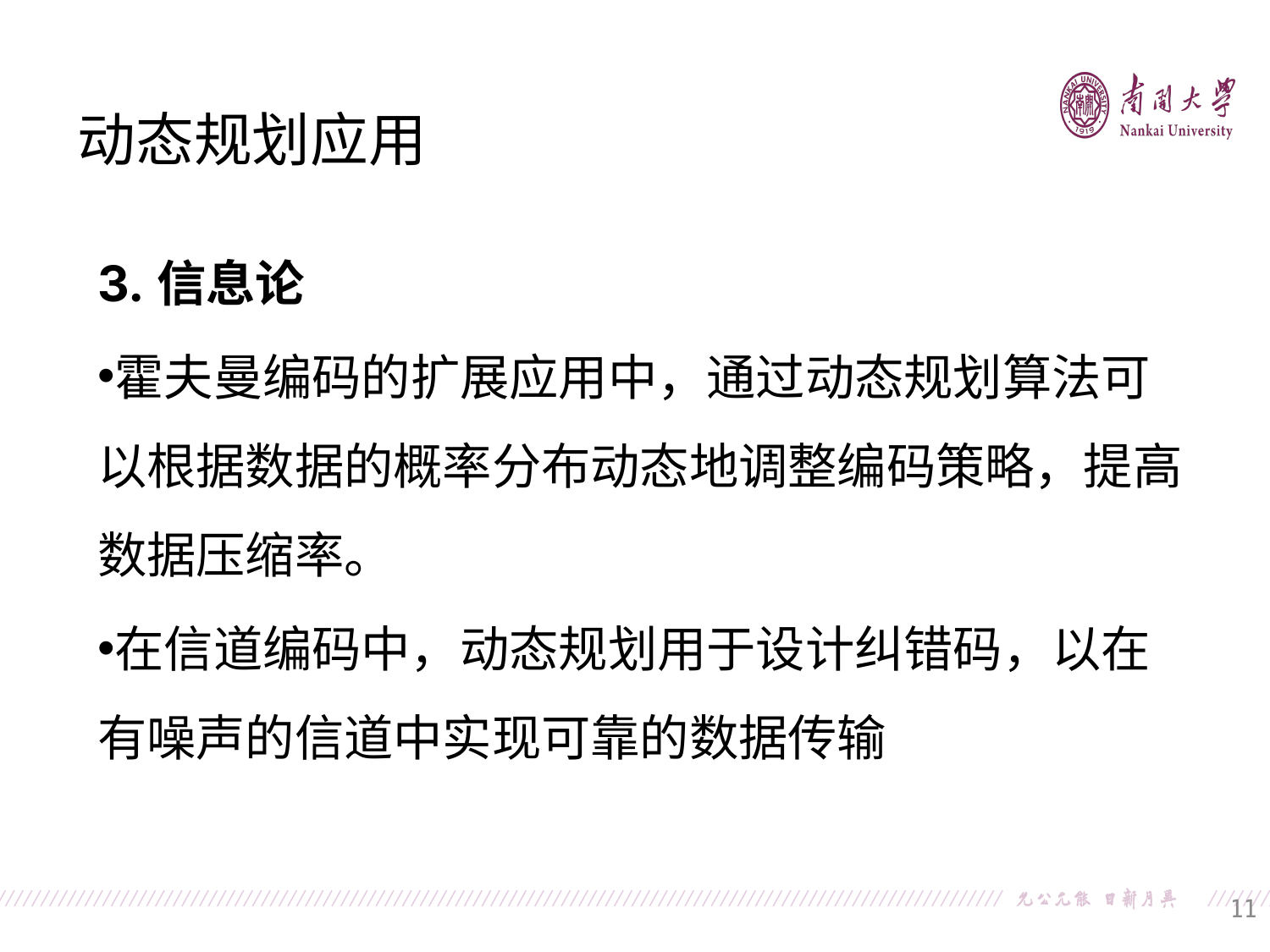

动态规划应用
3.信息论
霍夫曼编码的扩展应用中，通过动态规划算法可以根据数据的概率分布动态地调整编码策略，提高数据压缩率。
在信道编码中，动态规划用于设计纠错码，以在有噪声的信道中实现可靠的数据传输
11